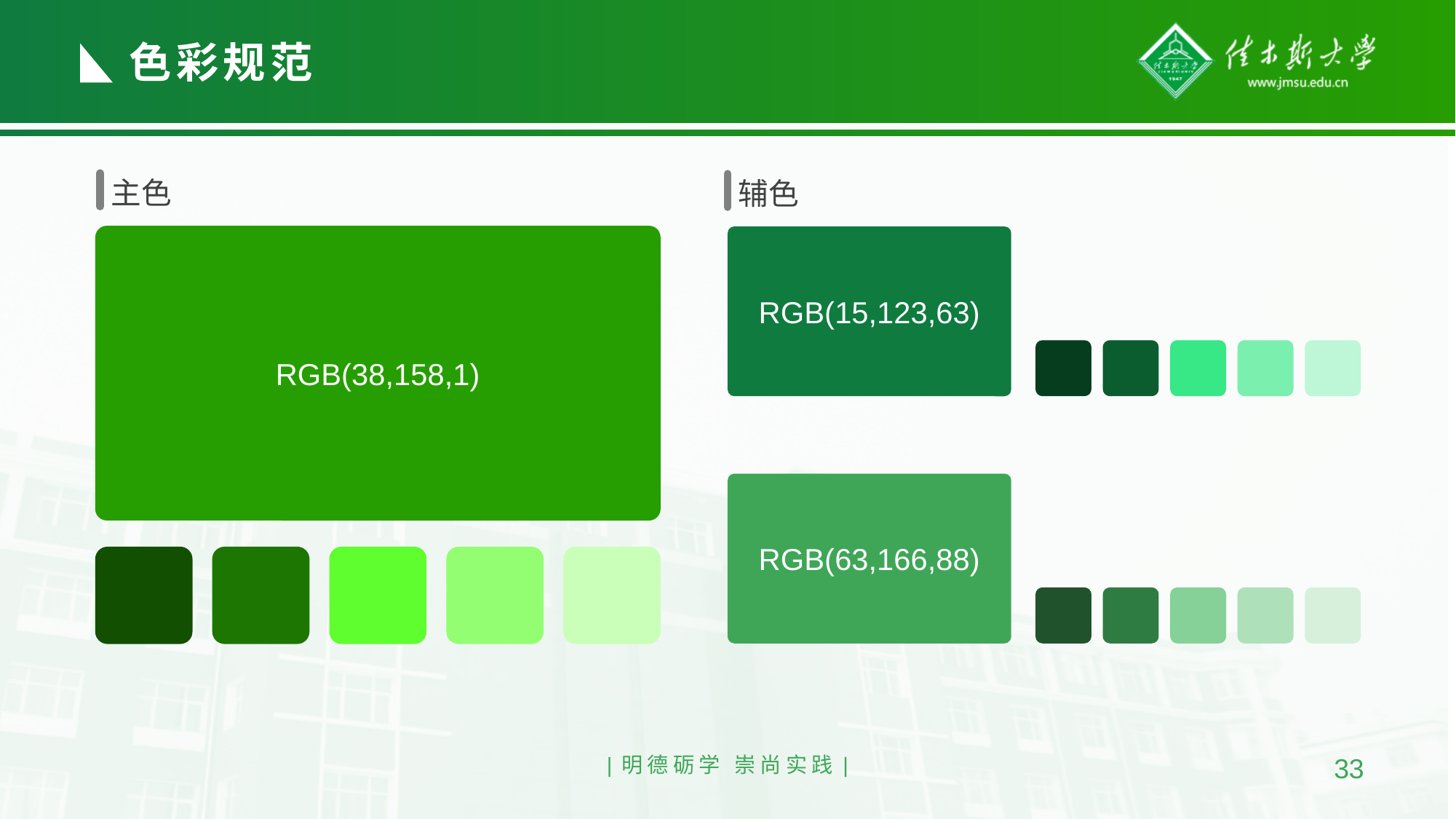

色彩规范
主色
辅色
RGB(38,158,1)
RGB(15,123,63)

RGB(63,166,88)

|明德砺学 崇尚实践|
33